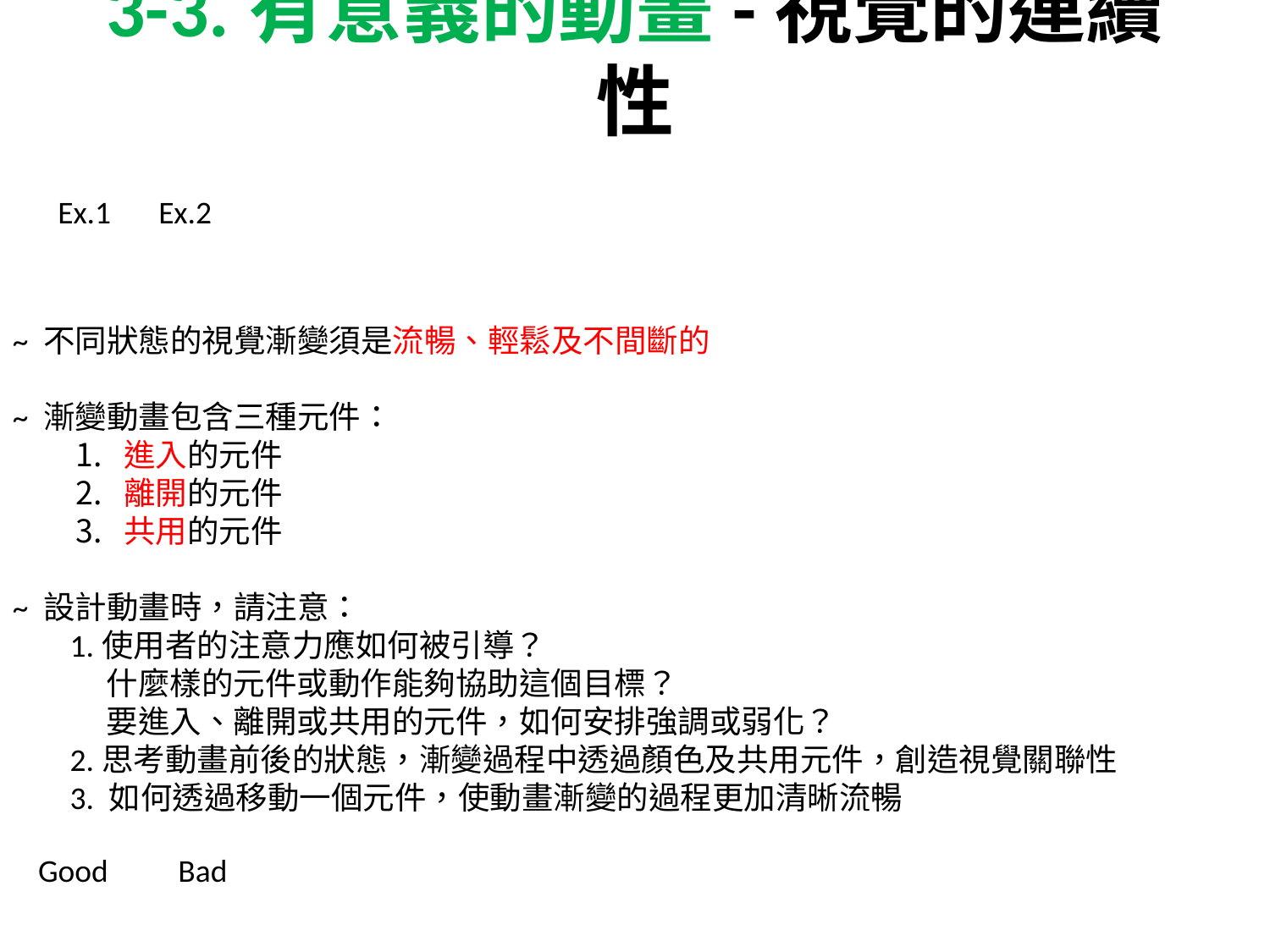

# 3-3.有意義的動畫-視覺的連續性
Ex.1
Ex.2
~ 不同狀態的視覺漸變須是流暢、輕鬆及不間斷的

~ 漸變動畫包含三種元件：
進入的元件
離開的元件
共用的元件

~ 設計動畫時，請注意：
        1.使用者的注意力應如何被引導？
            什麼樣的元件或動作能夠協助這個目標？
            要進入、離開或共用的元件，如何安排強調或弱化？
        2.思考動畫前後的狀態，漸變過程中透過顏色及共用元件，創造視覺關聯性
        3. 如何透過移動一個元件，使動畫漸變的過程更加清晰流暢
Good
Bad